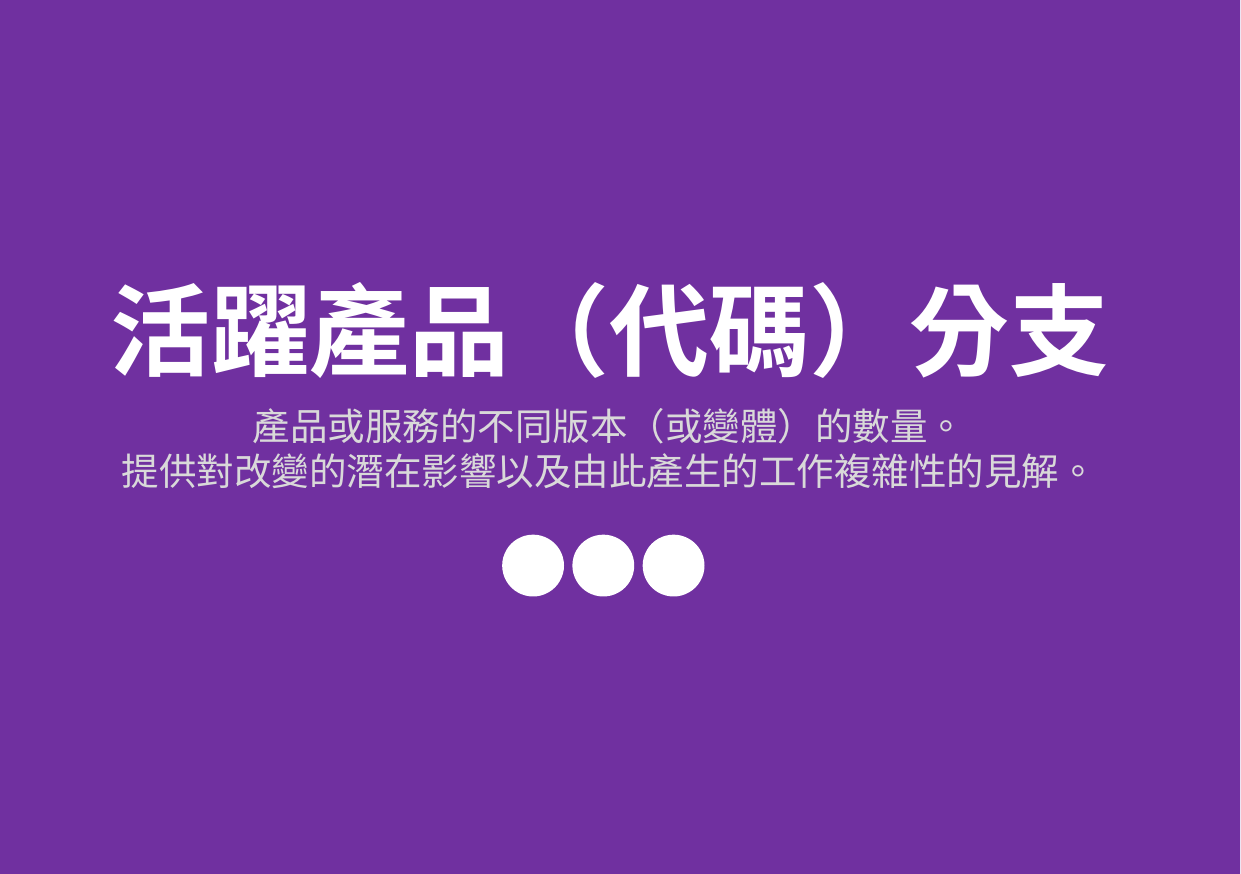

活躍產品（代碼）分支
產品或服務的不同版本（或變體）的數量。
提供對改變的潛在影響以及由此產生的工作複雜性的見解。